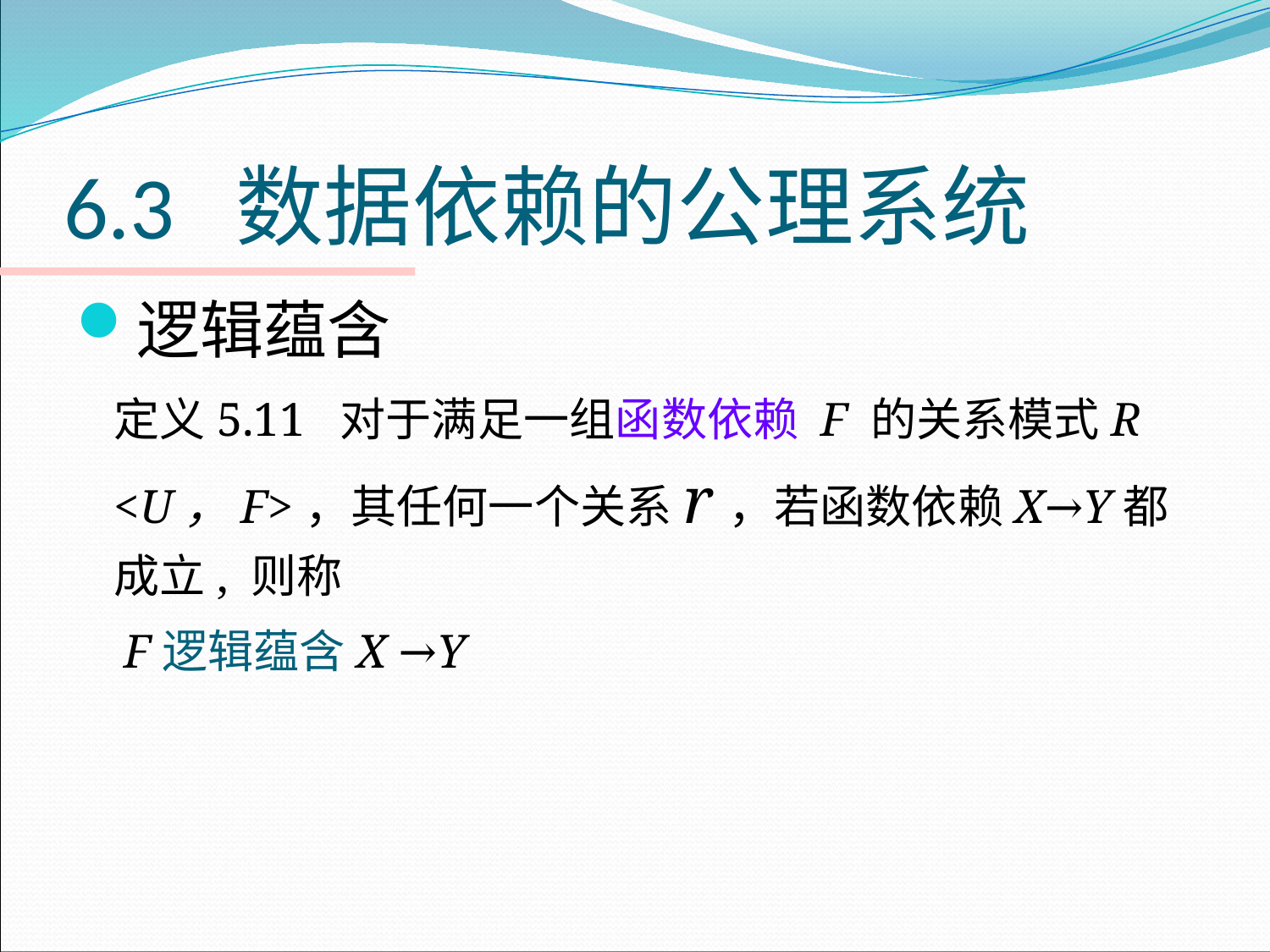

# 6.3  数据依赖的公理系统
逻辑蕴含
	定义5.11  对于满足一组函数依赖 F 的关系模式R <U，F>，其任何一个关系r，若函数依赖X→Y都成立, 则称
    F逻辑蕴含X →Y

594